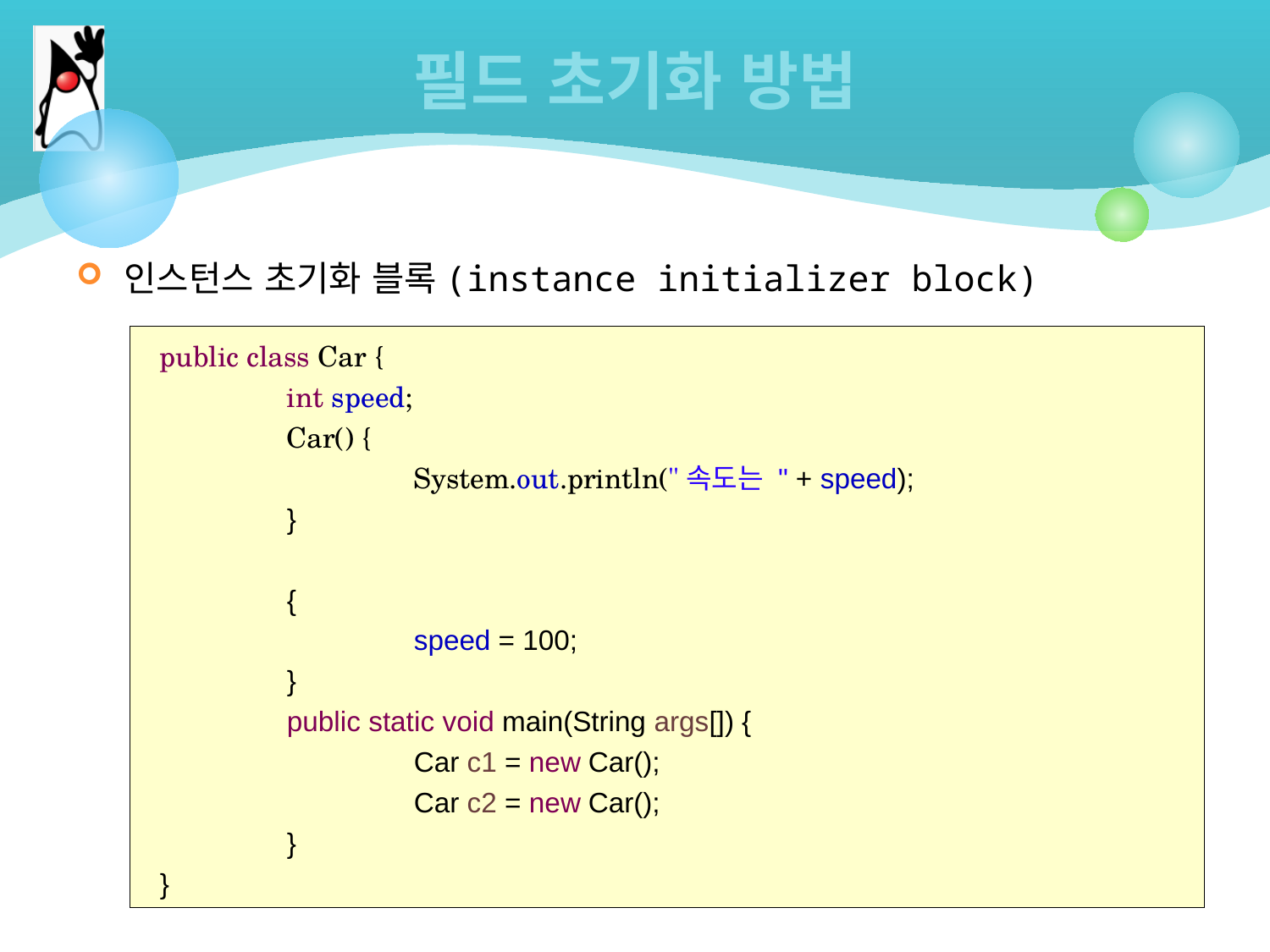

# 필드 초기화 방법
인스턴스 초기화 블록(instance initializer block)

public class Car {
	int speed;
  	Car() {
		System.out.println("속도는 " + speed);
	}

	{
		speed = 100;
	}
  	public static void main(String args[]) {
		Car c1 = new Car();
		Car c2 = new Car();
	}
}